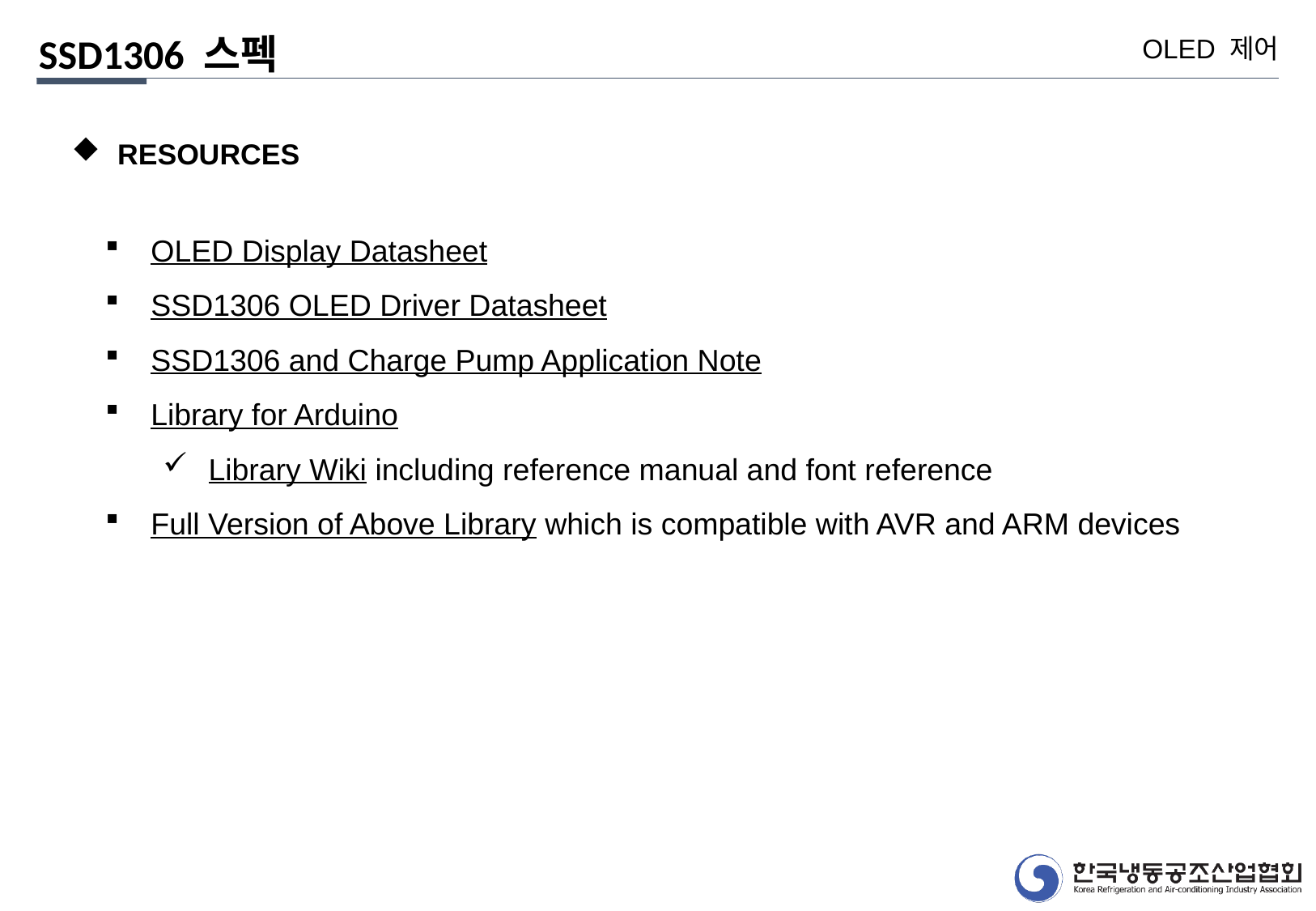

SSD1306 스펙
OLED 제어

 RESOURCES
OLED Display Datasheet
SSD1306 OLED Driver Datasheet
SSD1306 and Charge Pump Application Note
Library for Arduino
Library Wiki including reference manual and font reference
Full Version of Above Library which is compatible with AVR and ARM devices